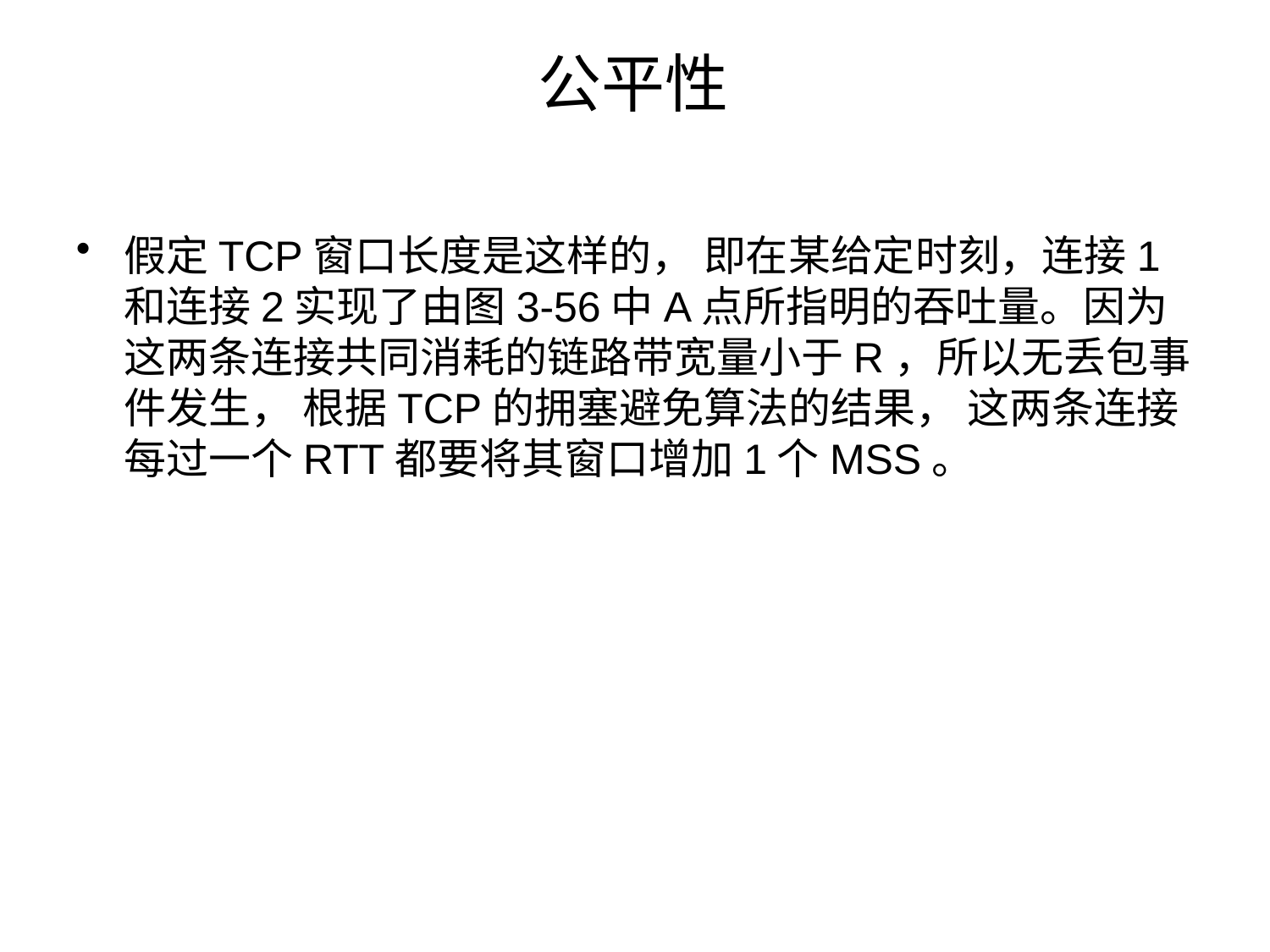

# 公平性
假定TCP窗口长度是这样的， 即在某给定时刻，连接1和连接2实现了由图3-56中A点所指明的吞吐量。因为这两条连接共同消耗的链路带宽量小于R，所以无丢包事件发生， 根据TCP的拥塞避免算法的结果， 这两条连接每过一个RTT都要将其窗口增加1个MSS。